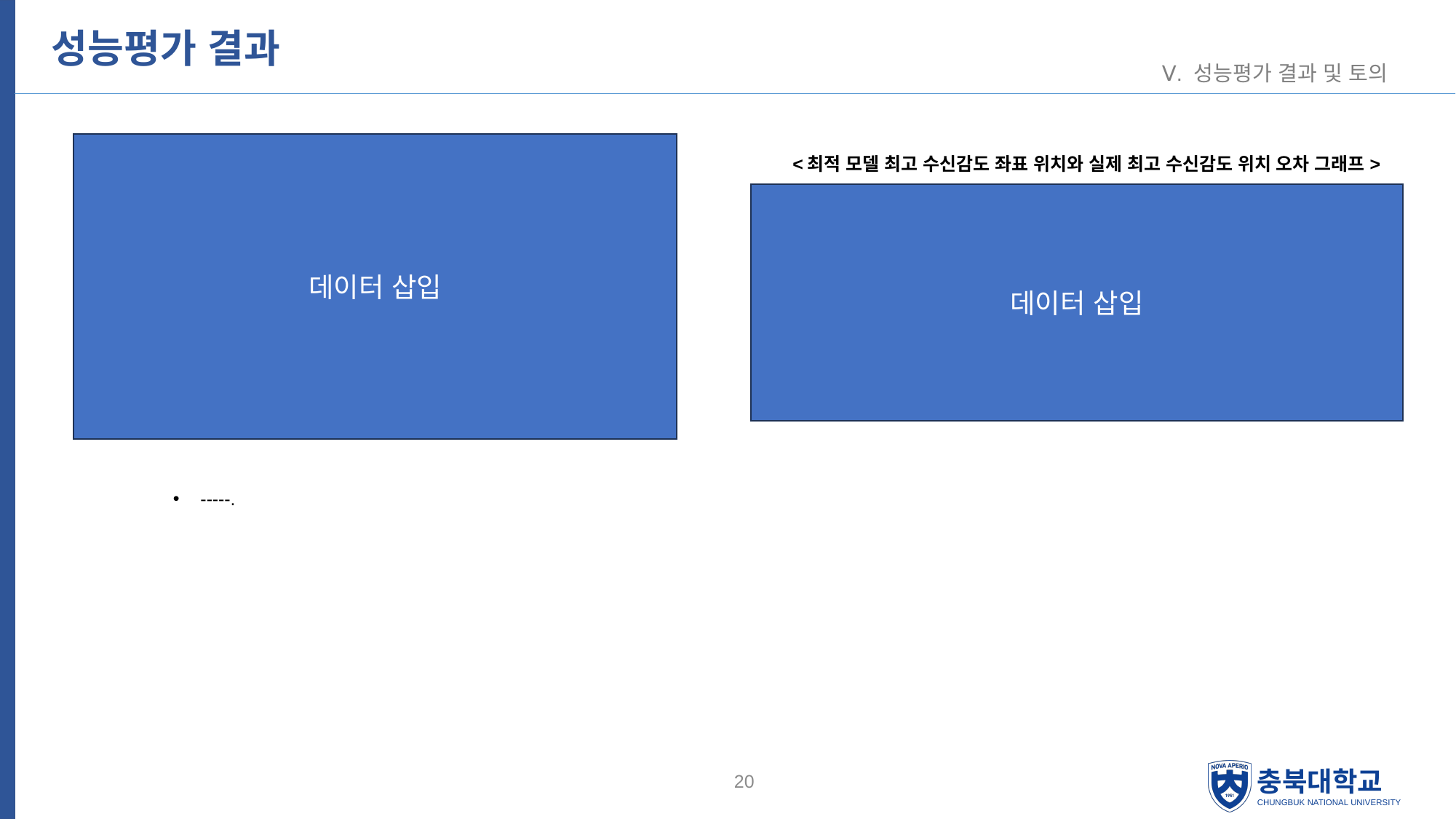

# 성능평가 결과
Ⅴ. 성능평가 결과 및 토의
데이터 삽입
<최적 모델 최고 수신감도 좌표 위치와 실제 최고 수신감도 위치 오차 그래프>
데이터 삽입
-----.

20